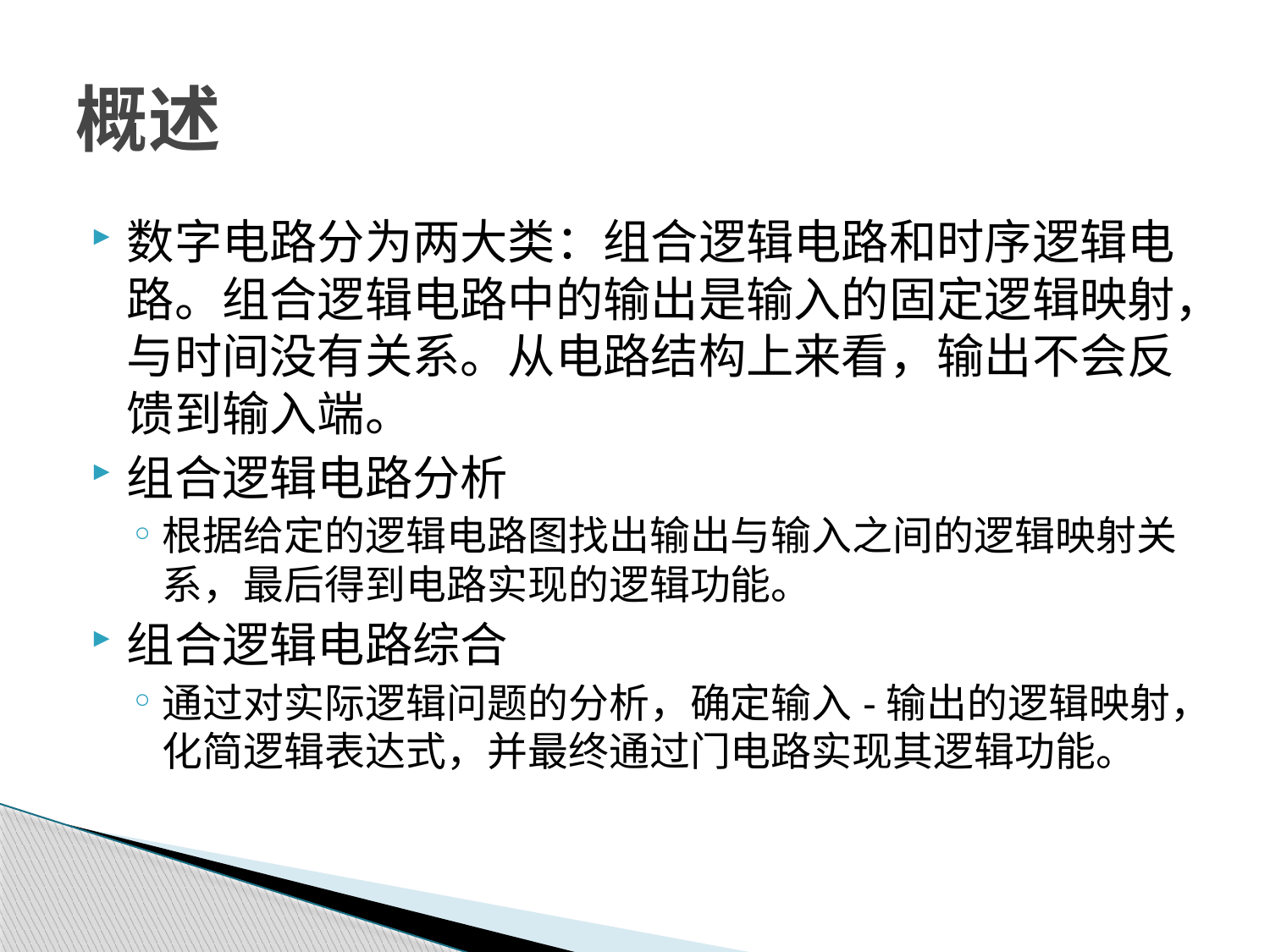

# 概述
数字电路分为两大类：组合逻辑电路和时序逻辑电路。组合逻辑电路中的输出是输入的固定逻辑映射，与时间没有关系。从电路结构上来看，输出不会反馈到输入端。
组合逻辑电路分析
根据给定的逻辑电路图找出输出与输入之间的逻辑映射关系，最后得到电路实现的逻辑功能。
组合逻辑电路综合
通过对实际逻辑问题的分析，确定输入-输出的逻辑映射，化简逻辑表达式，并最终通过门电路实现其逻辑功能。